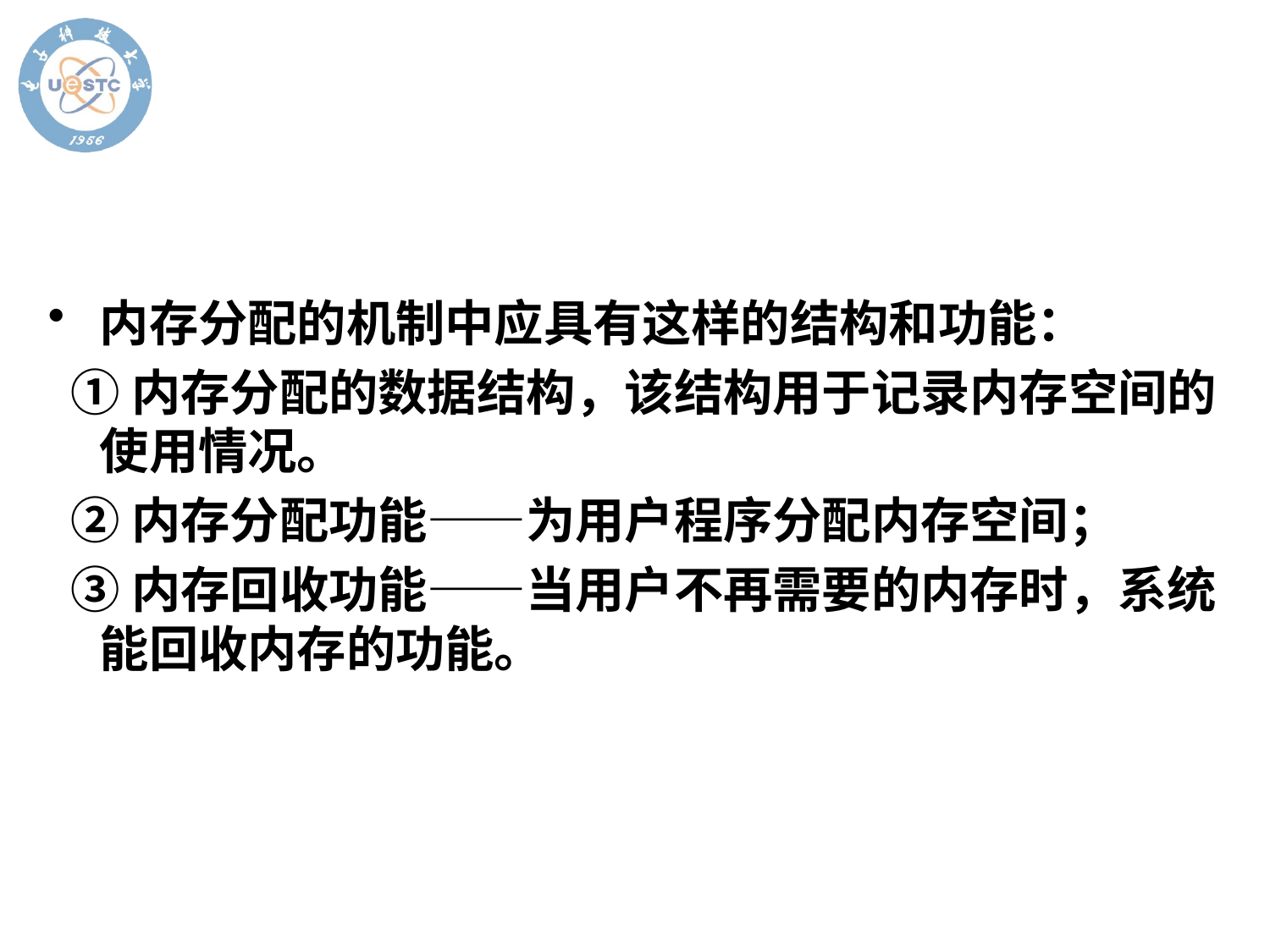

# 内存分配的机制中应具有这样的结构和功能：
  ①内存分配的数据结构，该结构用于记录内存空间的使用情况。
  ②内存分配功能——为用户程序分配内存空间；
  ③内存回收功能——当用户不再需要的内存时，系统能回收内存的功能。